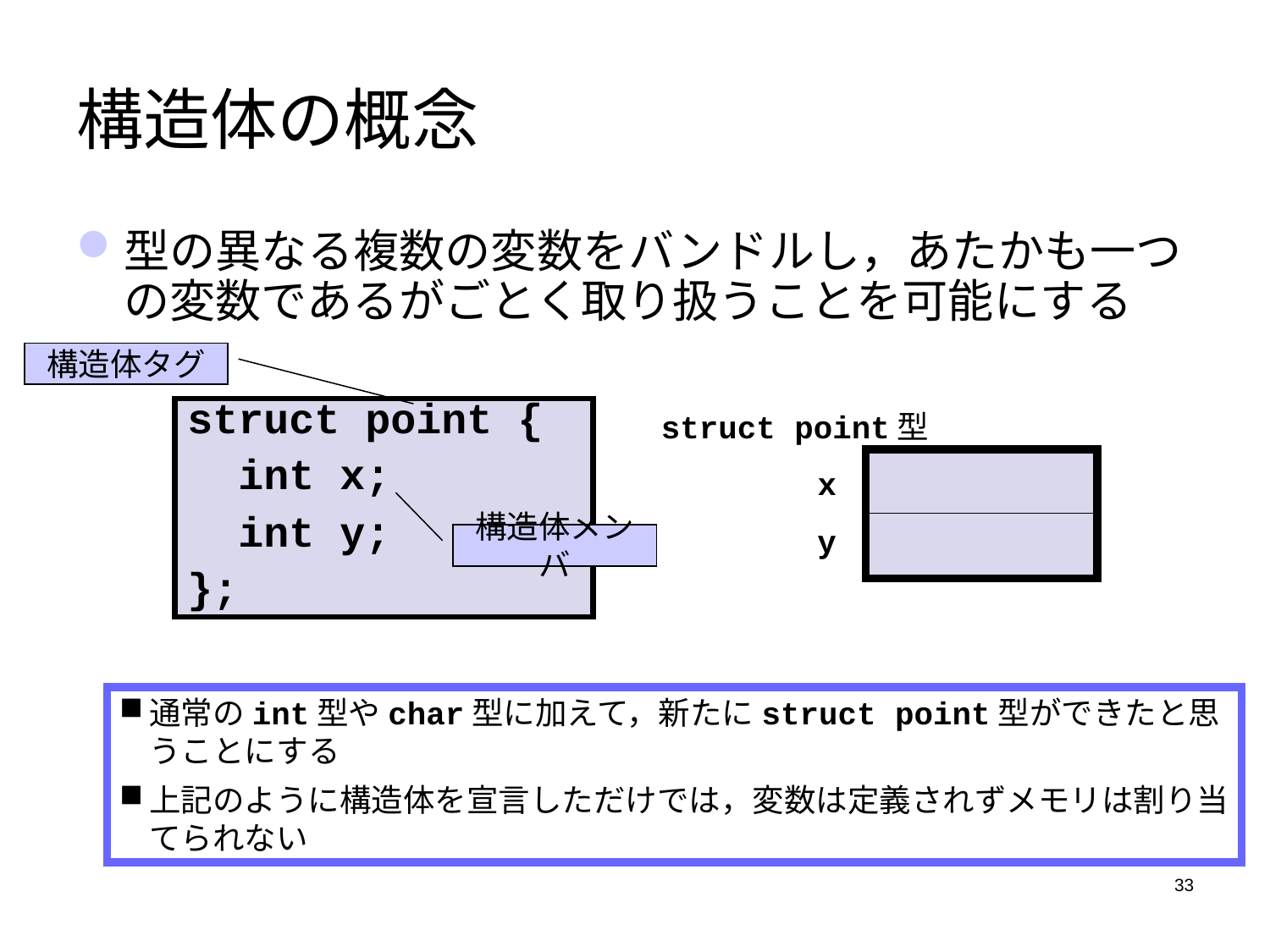

# 構造体の概念
型の異なる複数の変数をバンドルし，あたかも一つの変数であるがごとく取り扱うことを可能にする

構造体タグ
struct point {
  int x;
  int y;
};
struct point型

x

y
構造体メンバ
通常のint型やchar型に加えて，新たにstruct point型ができたと思うことにする
上記のように構造体を宣言しただけでは，変数は定義されずメモリは割り当てられない
33